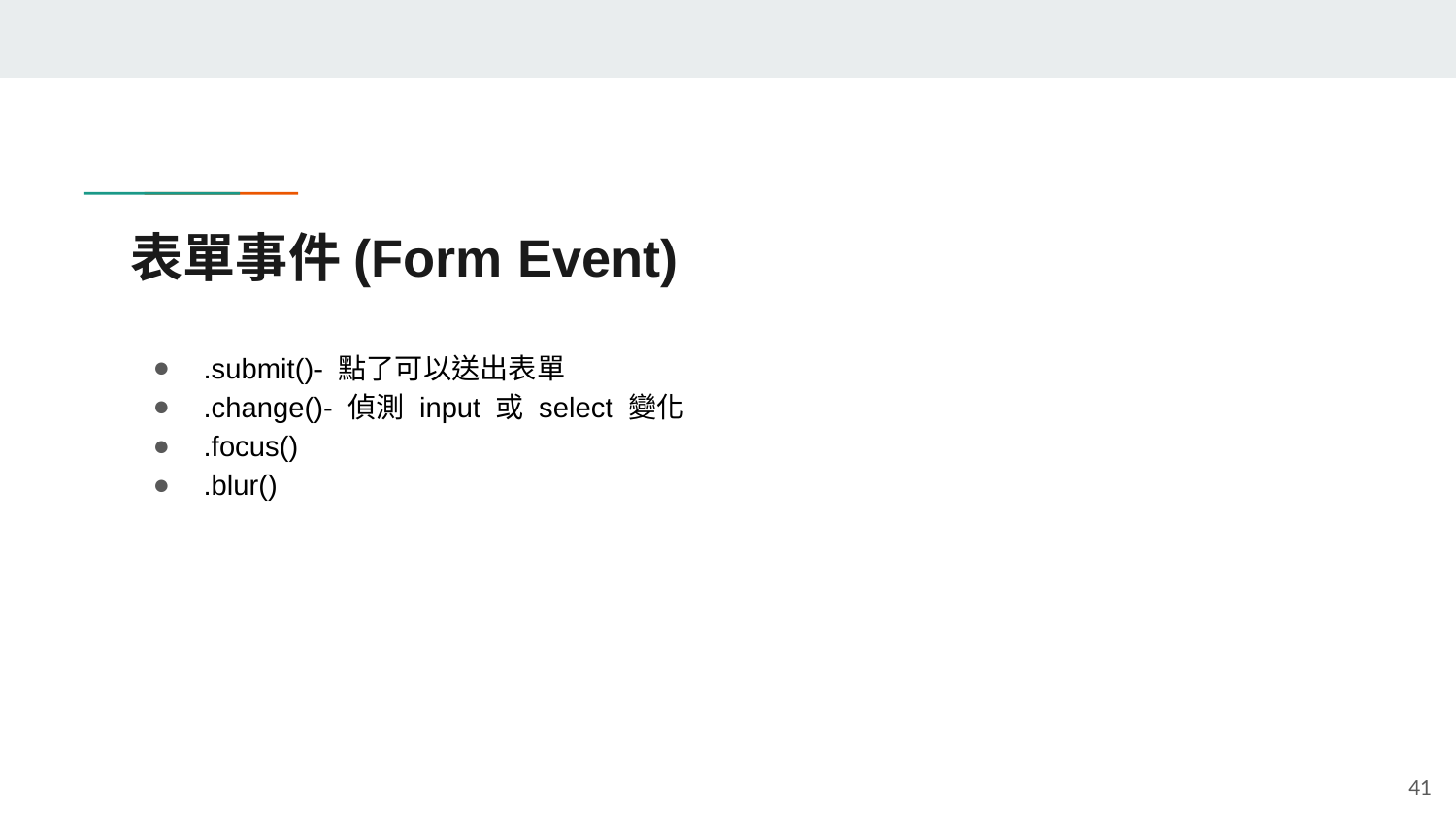

# 表單事件(Form Event)
.submit()- 點了可以送出表單
.change()- 偵測 input 或 select 變化
.focus()
.blur()

41